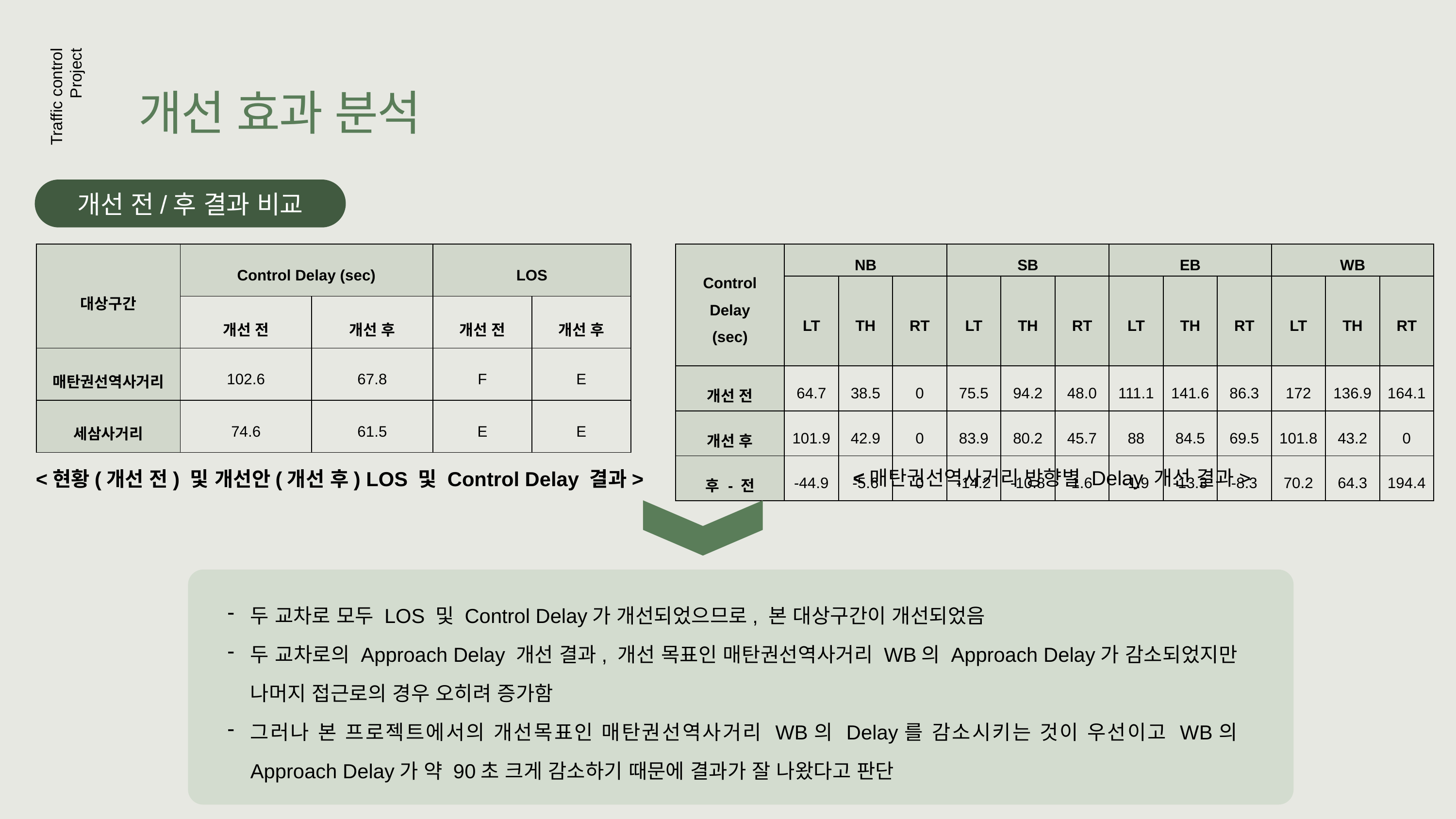

개선 효과 분석
Traffic control
Project
개선 전/후 결과 비교
| 대상구간 | Control Delay (sec) |  | LOS |  |
| --- | --- | --- | --- | --- |
|  | 개선 전 | 개선 후 | 개선 전 | 개선 후 |
| 매탄권선역사거리 | 102.6 | 67.8 | F | E |
| 세삼사거리 | 74.6 | 61.5 | E | E |
| Control Delay (sec) | NB |  |  | SB |  |  | EB |  |  | WB |  |  |
| --- | --- | --- | --- | --- | --- | --- | --- | --- | --- | --- | --- | --- |
|  | LT | TH | RT | LT | TH | RT | LT | TH | RT | LT | TH | RT |
| 개선 전 | 64.7 | 38.5 | 0 | 75.5 | 94.2 | 48.0 | 111.1 | 141.6 | 86.3 | 172 | 136.9 | 164.1 |
| 개선 후 | 101.9 | 42.9 | 0 | 83.9 | 80.2 | 45.7 | 88 | 84.5 | 69.5 | 101.8 | 43.2 | 0 |
| 후 - 전 | -44.9 | -5.6 | 0 | -14.2 | -10.8 | 1.6 | -1.9 | -13.3 | -8.3 | 70.2 | 64.3 | 194.4 |
<매탄권선역사거리 방향별 Delay 개선 결과>
<현황(개선 전) 및 개선안(개선 후) LOS 및 Control Delay 결과>

두 교차로 모두 LOS 및 Control Delay가 개선되었으므로, 본 대상구간이 개선되었음
두 교차로의 Approach Delay 개선 결과, 개선 목표인 매탄권선역사거리 WB의 Approach Delay가 감소되었지만 나머지 접근로의 경우 오히려 증가함
그러나 본 프로젝트에서의 개선목표인 매탄권선역사거리 WB의 Delay를 감소시키는 것이 우선이고 WB의 Approach Delay가 약 90초 크게 감소하기 때문에 결과가 잘 나왔다고 판단